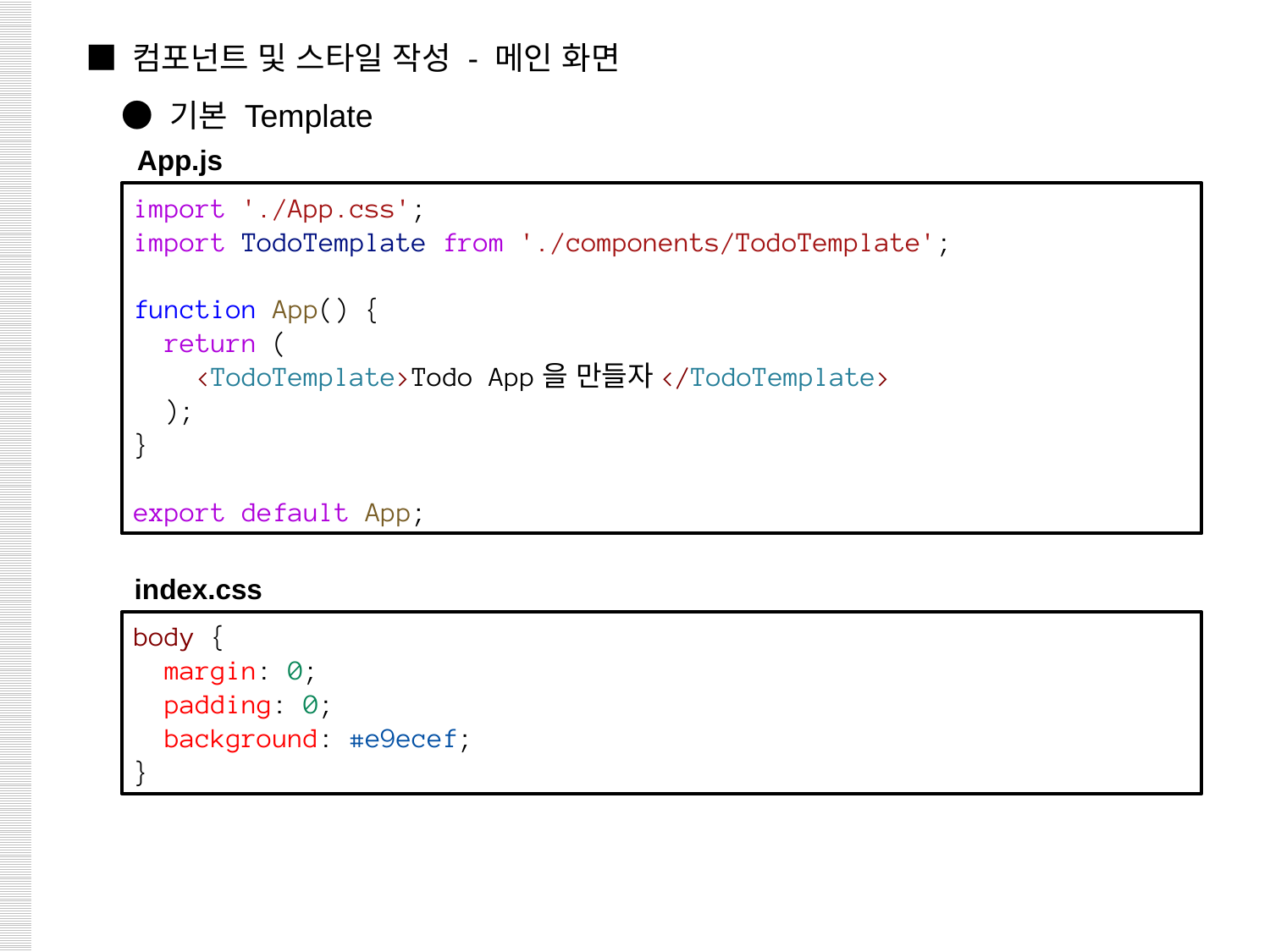

■ 컴포넌트 및 스타일 작성 - 메인 화면
    ● 기본 Template
App.js
import './App.css';
import TodoTemplate from './components/TodoTemplate';
function App() {
  return (
    <TodoTemplate>Todo App을 만들자</TodoTemplate>
  );
}
export default App;
index.css
body {
  margin: 0;
  padding: 0;
  background: #e9ecef;
}